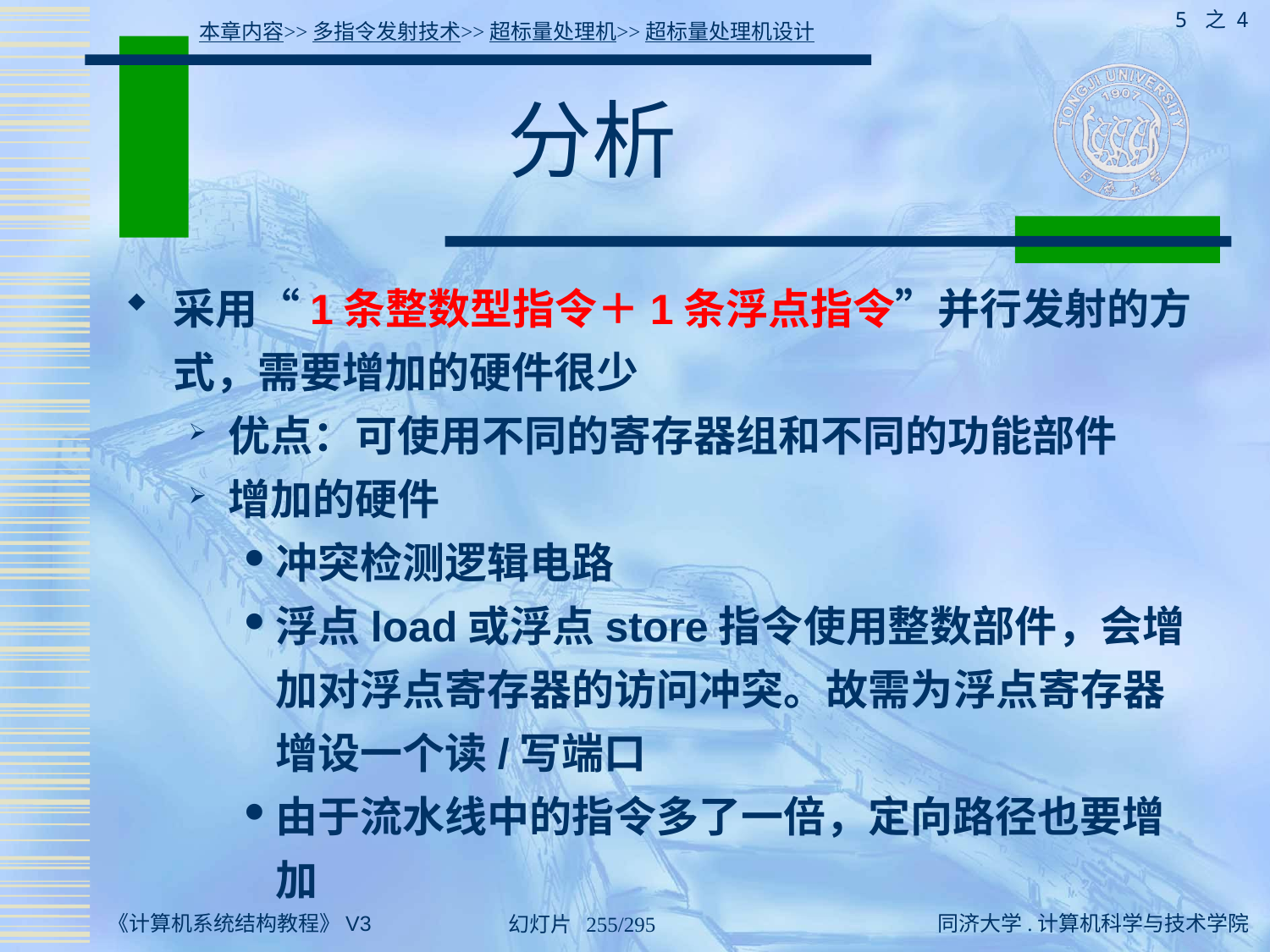

5 之 4
本章内容>>多指令发射技术>>超标量处理机>>超标量处理机设计
# 分析
采用“1条整数型指令＋1条浮点指令”并行发射的方式，需要增加的硬件很少
优点：可使用不同的寄存器组和不同的功能部件
增加的硬件
冲突检测逻辑电路
浮点load或浮点store指令使用整数部件，会增加对浮点寄存器的访问冲突。故需为浮点寄存器增设一个读/写端口
由于流水线中的指令多了一倍，定向路径也要增加